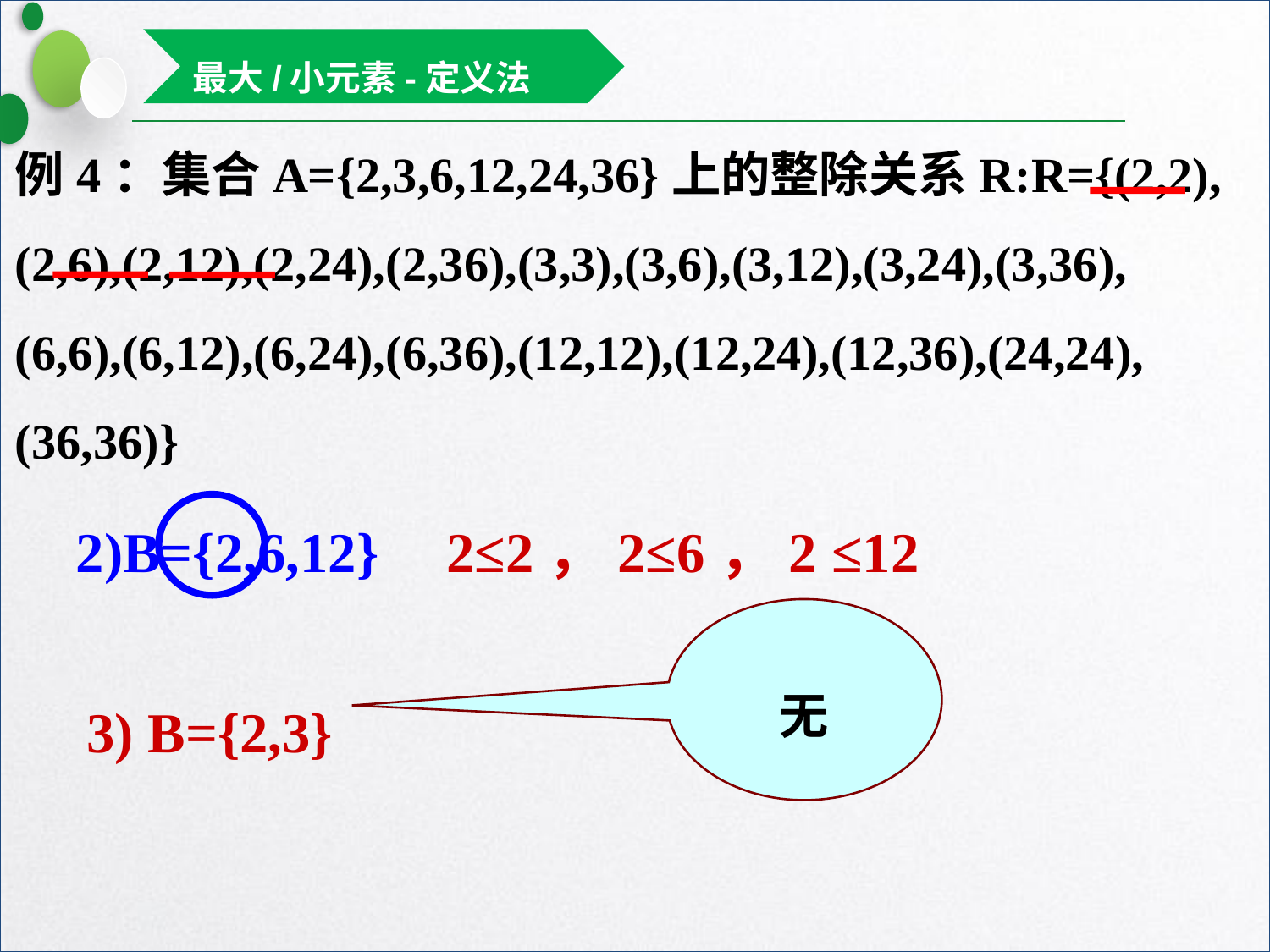

最大/小元素-定义法
例4：集合A={2,3,6,12,24,36}上的整除关系R:R={(2,2),
(2,6),(2,12),(2,24),(2,36),(3,3),(3,6),(3,12),(3,24),(3,36),
(6,6),(6,12),(6,24),(6,36),(12,12),(12,24),(12,36),(24,24),
(36,36)}

2)B={2,6,12}
2≤2，2≤6，2 ≤12

无
3) B={2,3}